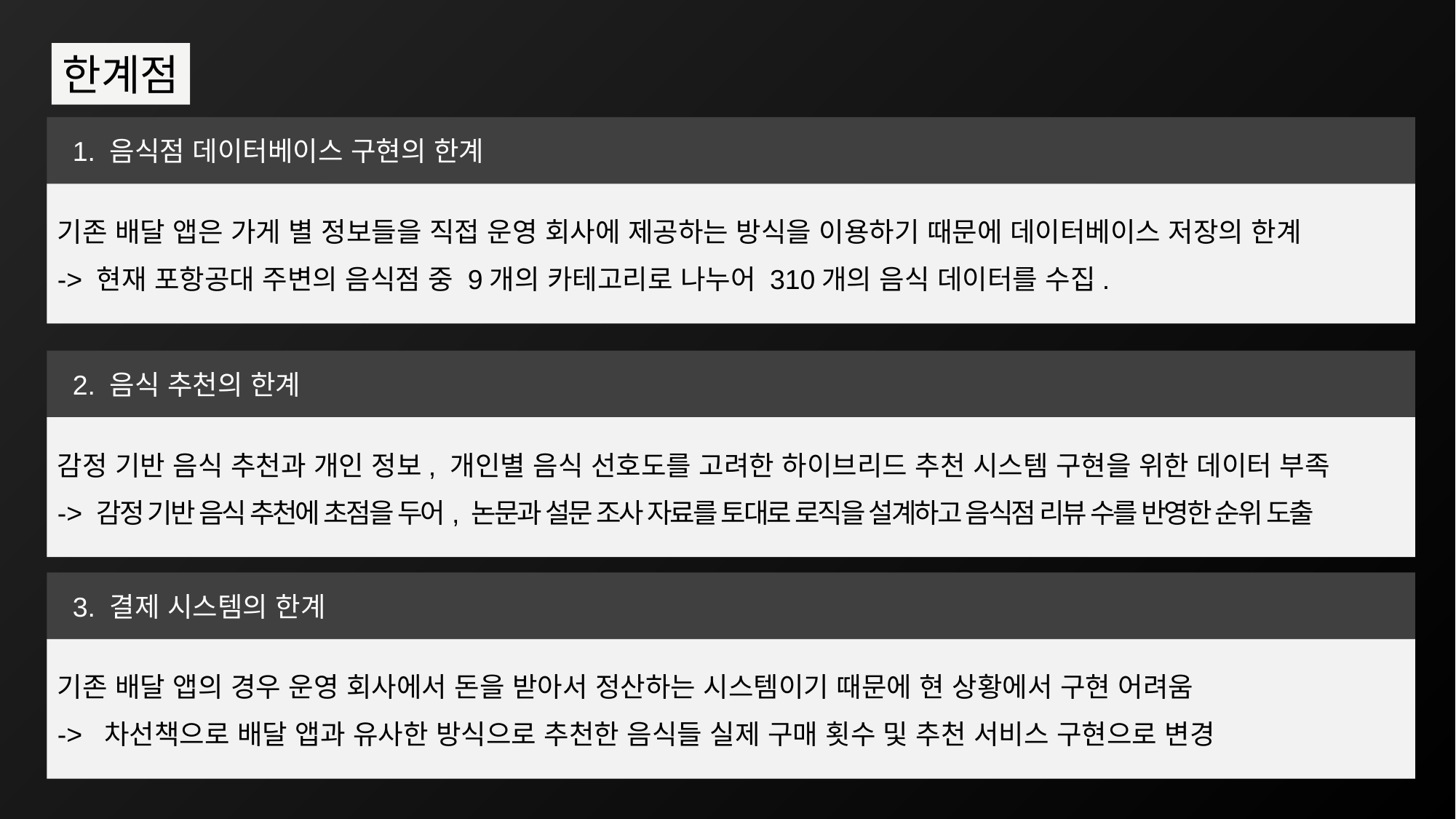

한계점
  1. 음식점 데이터베이스 구현의 한계
기존 배달 앱은 가게 별 정보들을 직접 운영 회사에 제공하는 방식을 이용하기 때문에 데이터베이스 저장의 한계
-> 현재 포항공대 주변의 음식점 중 9개의 카테고리로 나누어 310개의 음식 데이터를 수집.
  2. 음식 추천의 한계
감정 기반 음식 추천과 개인 정보, 개인별 음식 선호도를 고려한 하이브리드 추천 시스템 구현을 위한 데이터 부족
-> 감정 기반 음식 추천에 초점을 두어, 논문과 설문 조사 자료를 토대로 로직을 설계하고 음식점 리뷰 수를 반영한 순위 도출
  3. 결제 시스템의 한계
기존 배달 앱의 경우 운영 회사에서 돈을 받아서 정산하는 시스템이기 때문에 현 상황에서 구현 어려움
->  차선책으로 배달 앱과 유사한 방식으로 추천한 음식들 실제 구매 횟수 및 추천 서비스 구현으로 변경